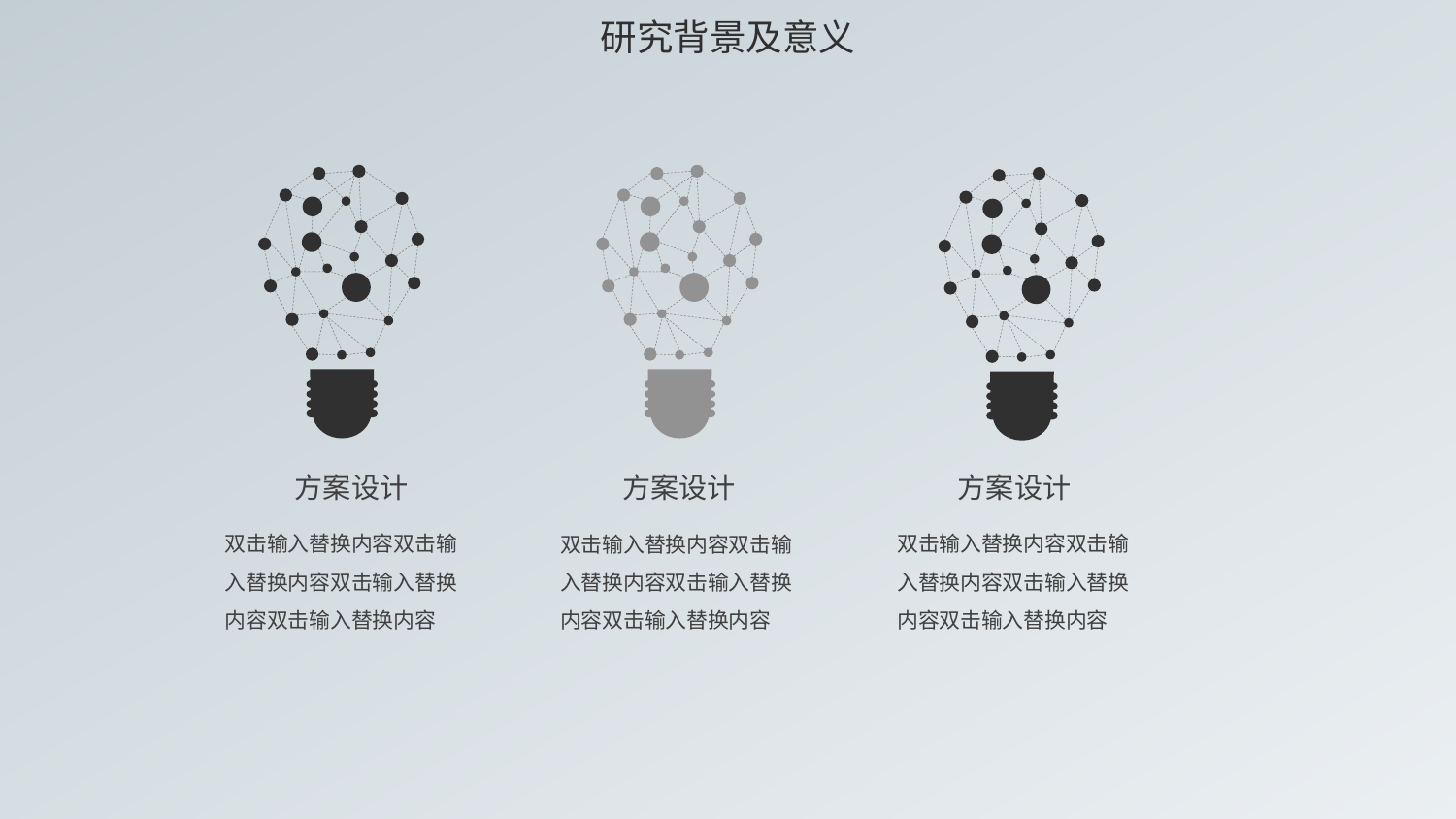

研究背景及意义

方案设计
方案设计
方案设计
双击输入替换内容双击输入替换内容双击输入替换内容双击输入替换内容
双击输入替换内容双击输入替换内容双击输入替换内容双击输入替换内容
双击输入替换内容双击输入替换内容双击输入替换内容双击输入替换内容